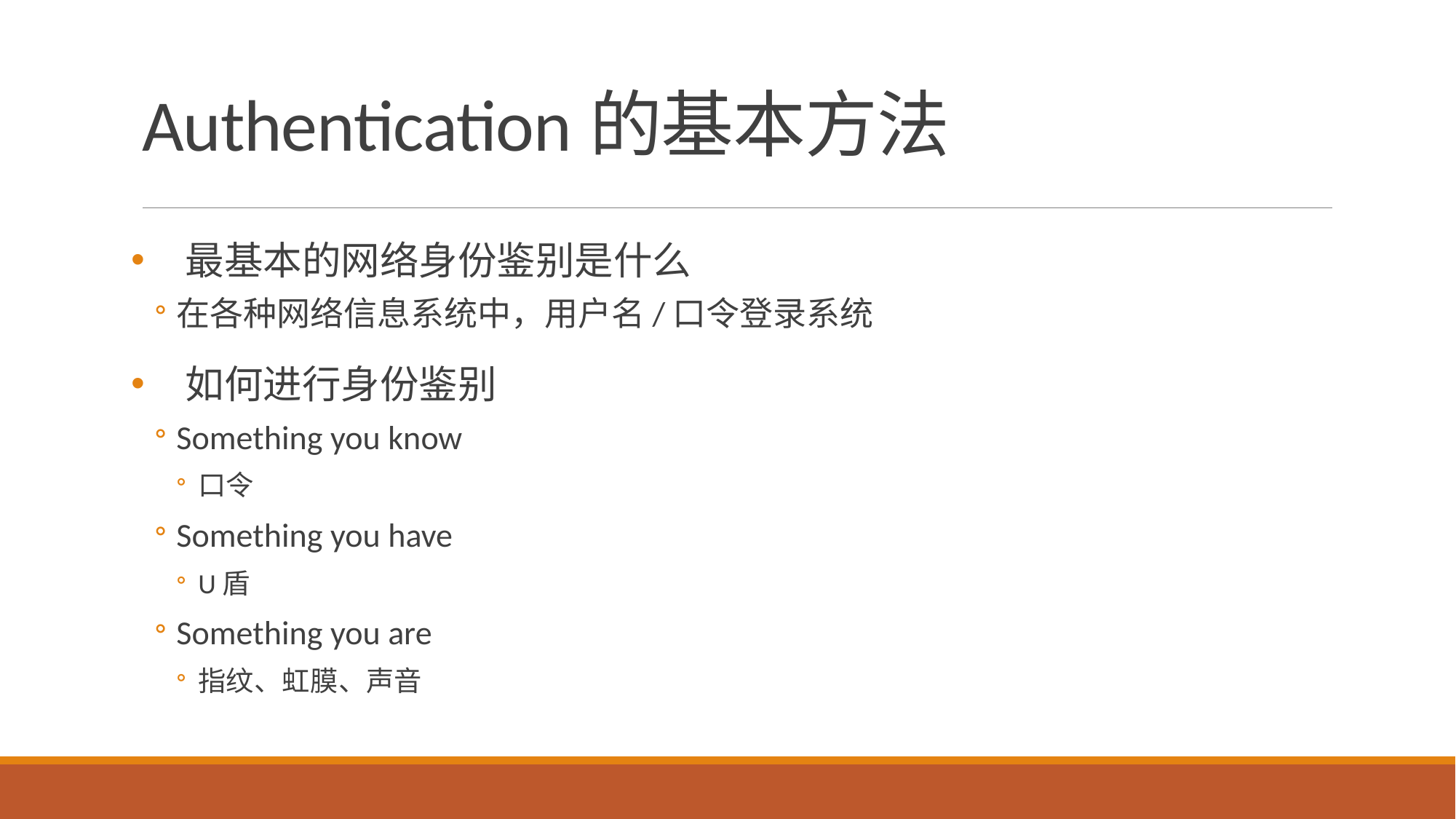

# Authentication的基本方法
最基本的网络身份鉴别是什么
在各种网络信息系统中，用户名/口令登录系统
如何进行身份鉴别
Something you know
口令
Something you have
U盾
Something you are
指纹、虹膜、声音